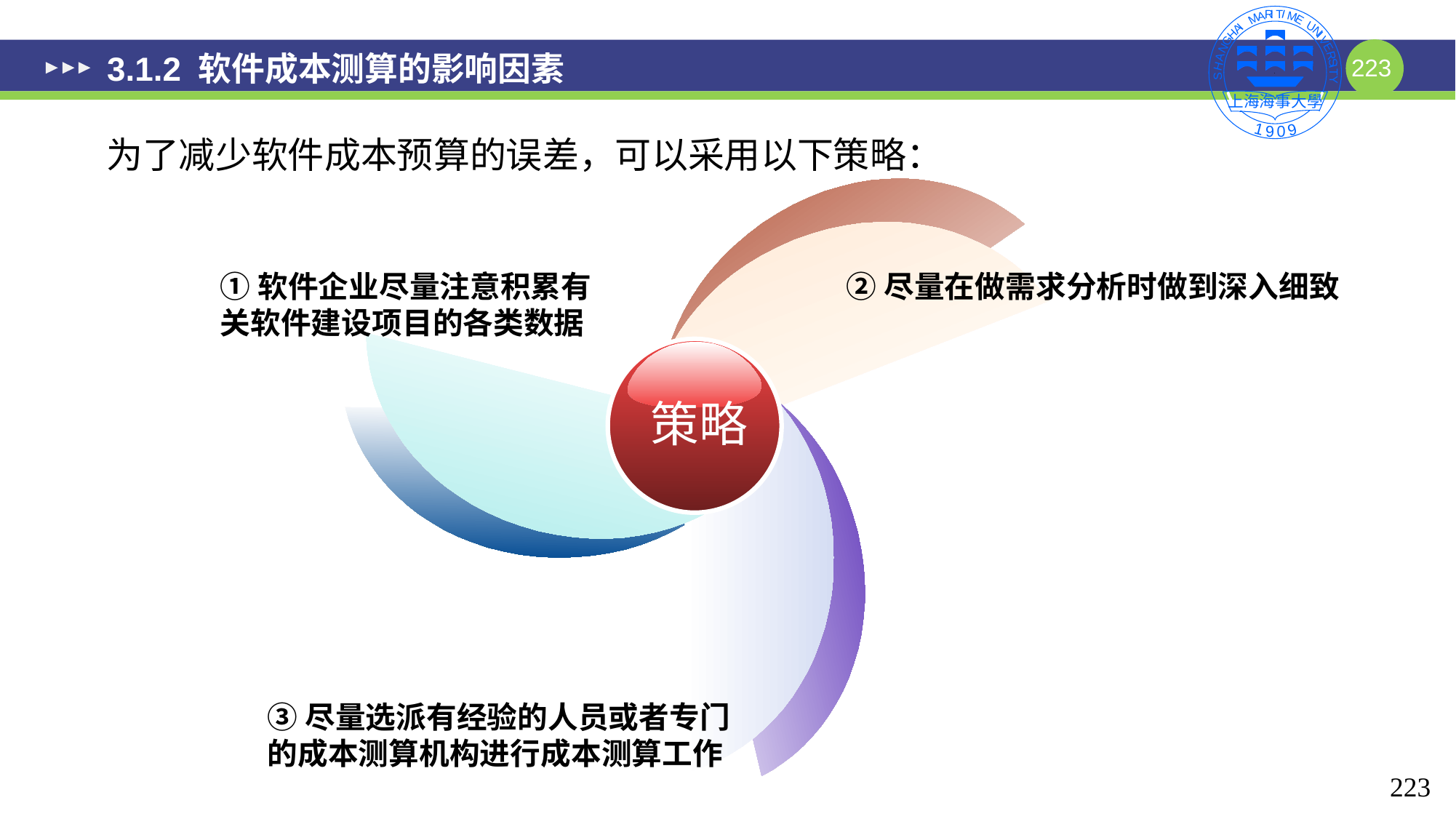

# 3.1.2 软件成本测算的影响因素

为了减少软件成本预算的误差，可以采用以下策略：

①软件企业尽量注意积累有关软件建设项目的各类数据
②尽量在做需求分析时做到深入细致

策略
③尽量选派有经验的人员或者专门的成本测算机构进行成本测算工作
223
223